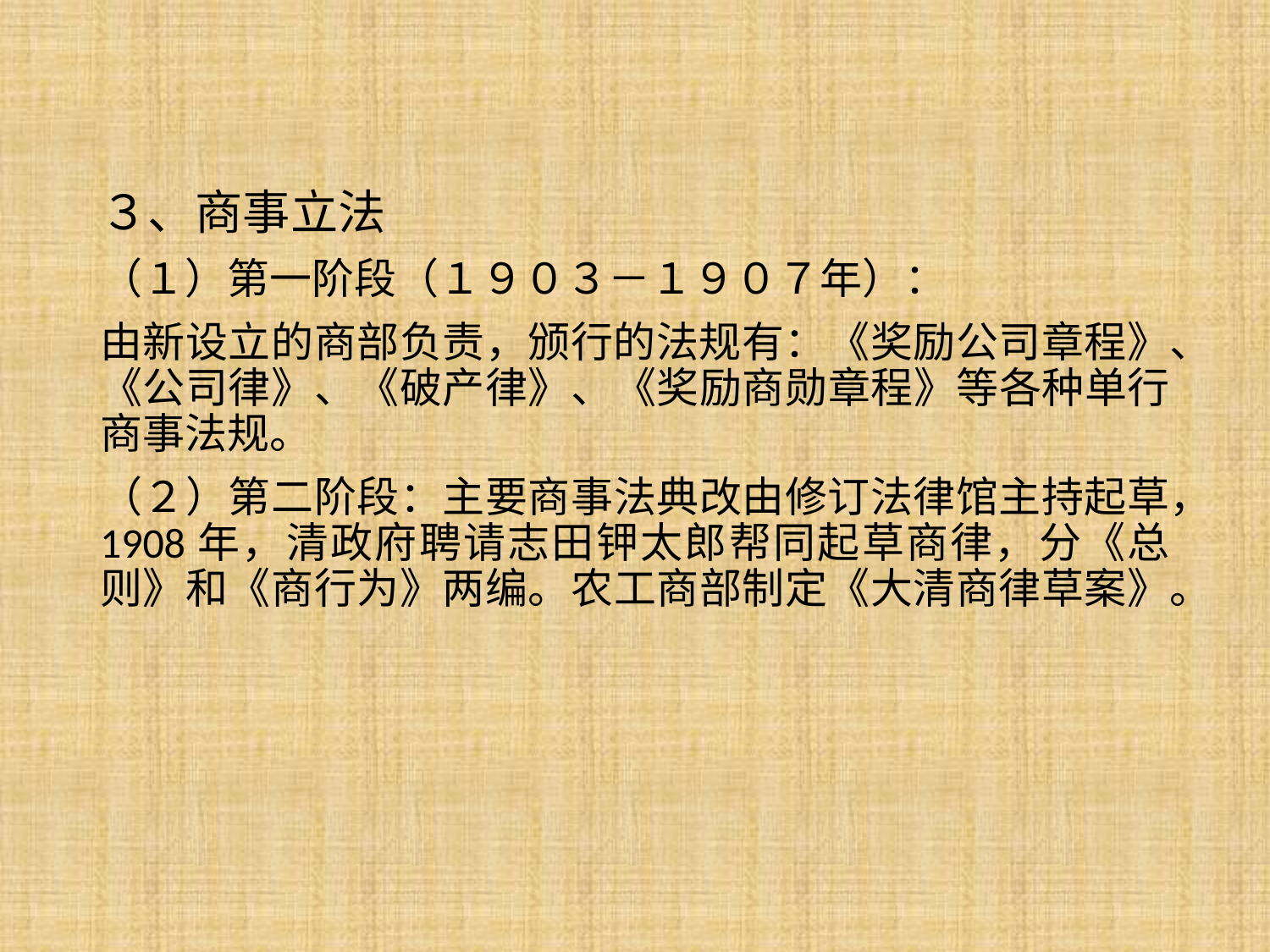

３、商事立法
（１）第一阶段（１９０３－１９０７年）：
由新设立的商部负责，颁行的法规有：《奖励公司章程》、《公司律》、《破产律》、《奖励商勋章程》等各种单行商事法规。
（２）第二阶段：主要商事法典改由修订法律馆主持起草，1908年，清政府聘请志田钾太郎帮同起草商律，分《总则》和《商行为》两编。农工商部制定《大清商律草案》。